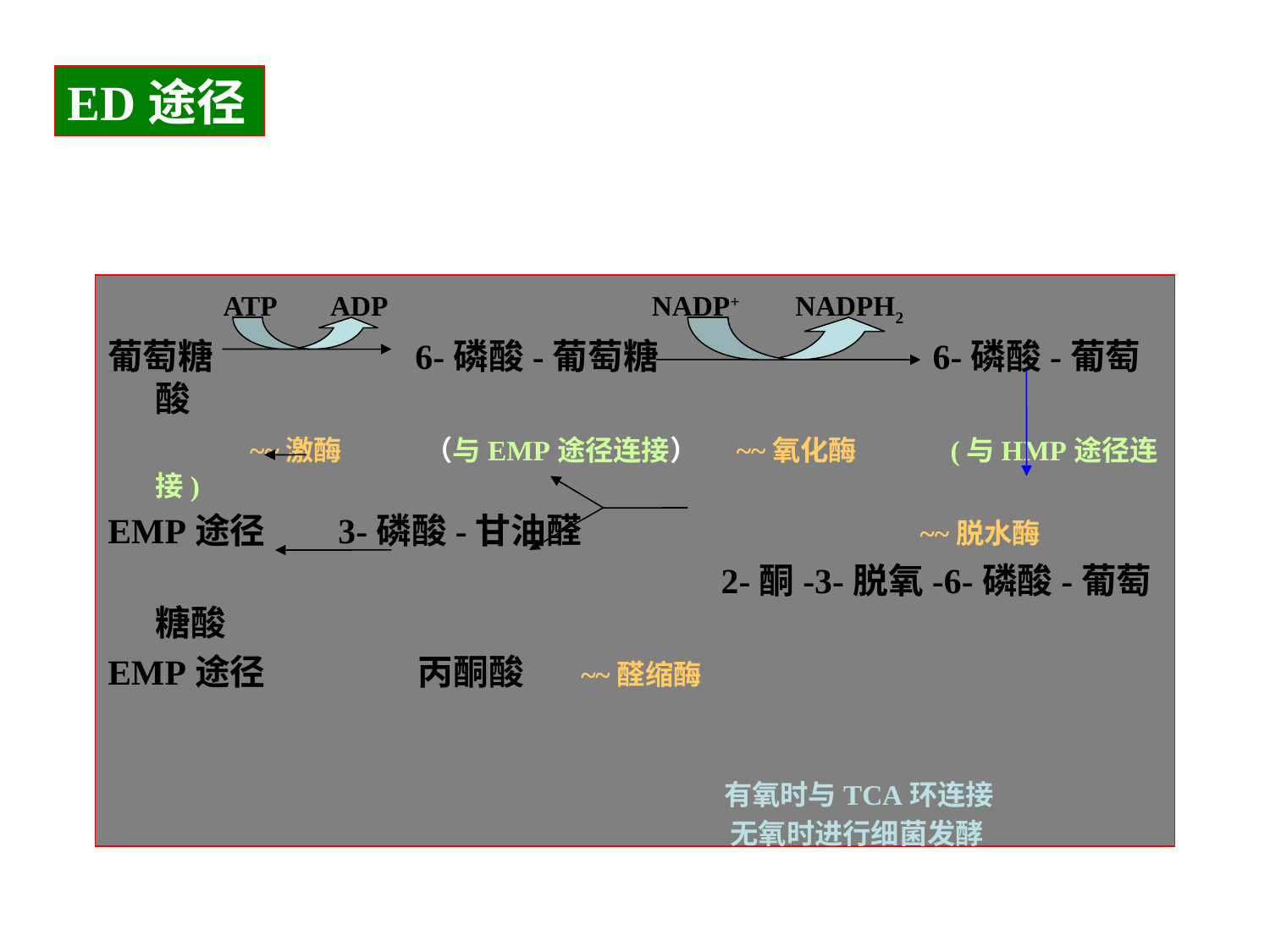

ED途径
             ATP        ADP                                      NADP+        NADPH2
葡萄糖                        6-磷酸-葡萄糖                                 6-磷酸-葡萄酸
                ~~激酶             （与EMP途径连接）     ~~氧化酶           (与HMP途径连接)
EMP途径        3-磷酸-甘油醛                                         ~~脱水酶
                                                                     2-酮-3-脱氧-6-磷酸-葡萄糖酸
EMP途径                   丙酮酸      ~~醛缩酶

                                                                                                有氧时与TCA环连接
                                                                                                 无氧时进行细菌发酵